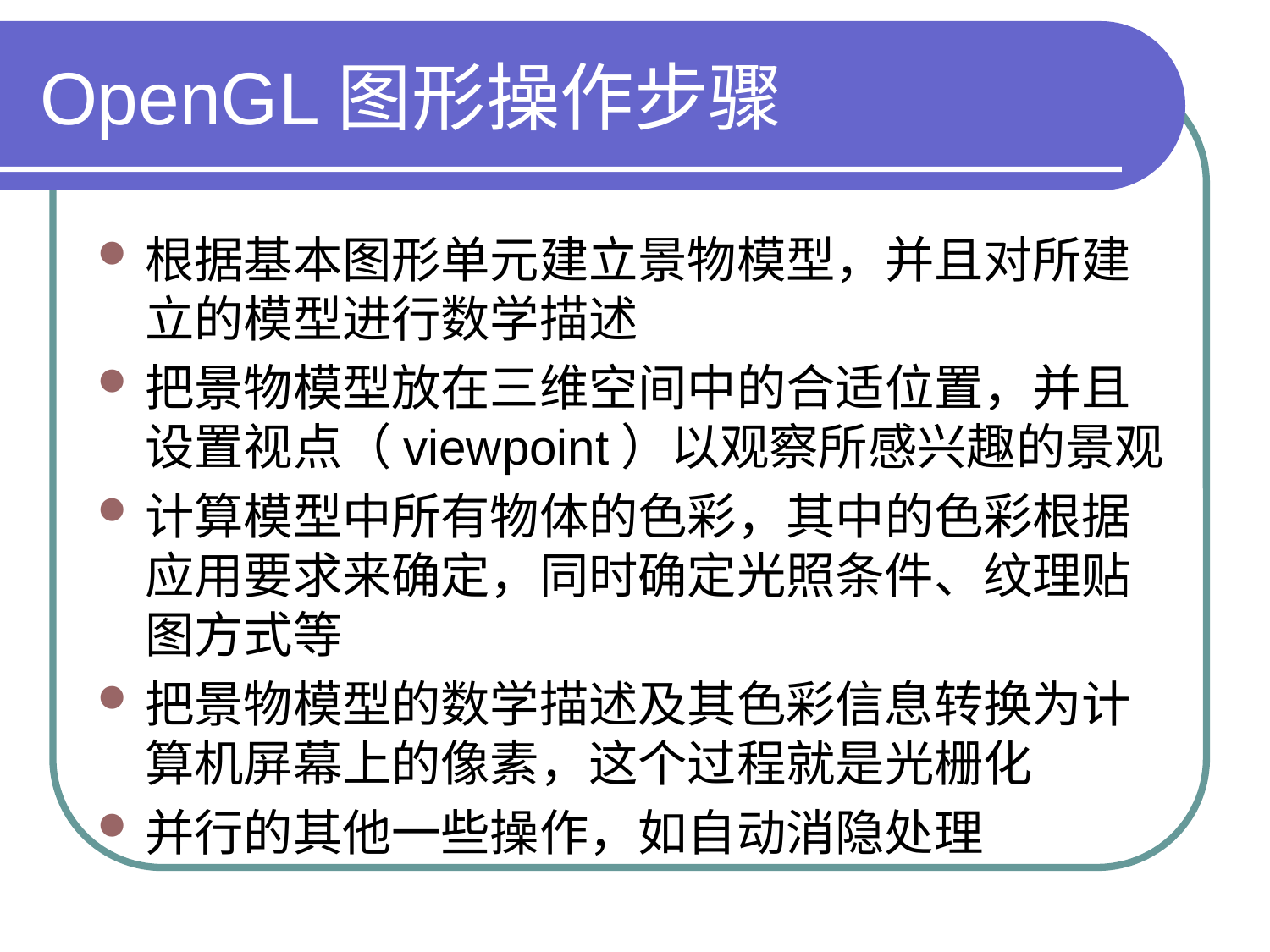

# OpenGL图形操作步骤
根据基本图形单元建立景物模型，并且对所建立的模型进行数学描述
把景物模型放在三维空间中的合适位置，并且设置视点（viewpoint）以观察所感兴趣的景观
计算模型中所有物体的色彩，其中的色彩根据应用要求来确定，同时确定光照条件、纹理贴图方式等
把景物模型的数学描述及其色彩信息转换为计算机屏幕上的像素，这个过程就是光栅化
并行的其他一些操作，如自动消隐处理